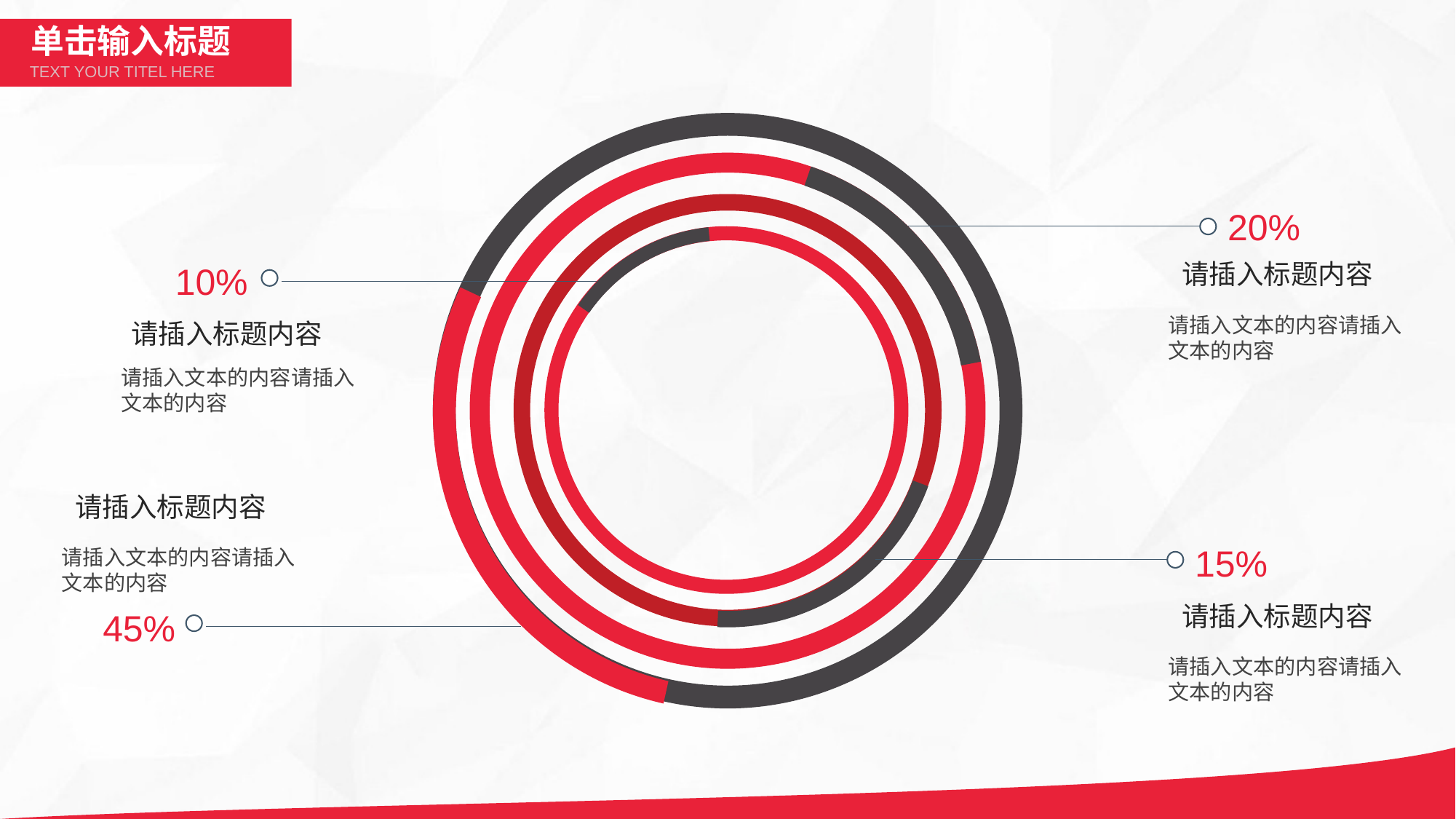

20%

请插入标题内容
请插入文本的内容请插入文本的内容
10%

请插入标题内容
请插入文本的内容请插入文本的内容
请插入标题内容
请插入文本的内容请插入文本的内容
45%

15%

请插入标题内容
请插入文本的内容请插入文本的内容